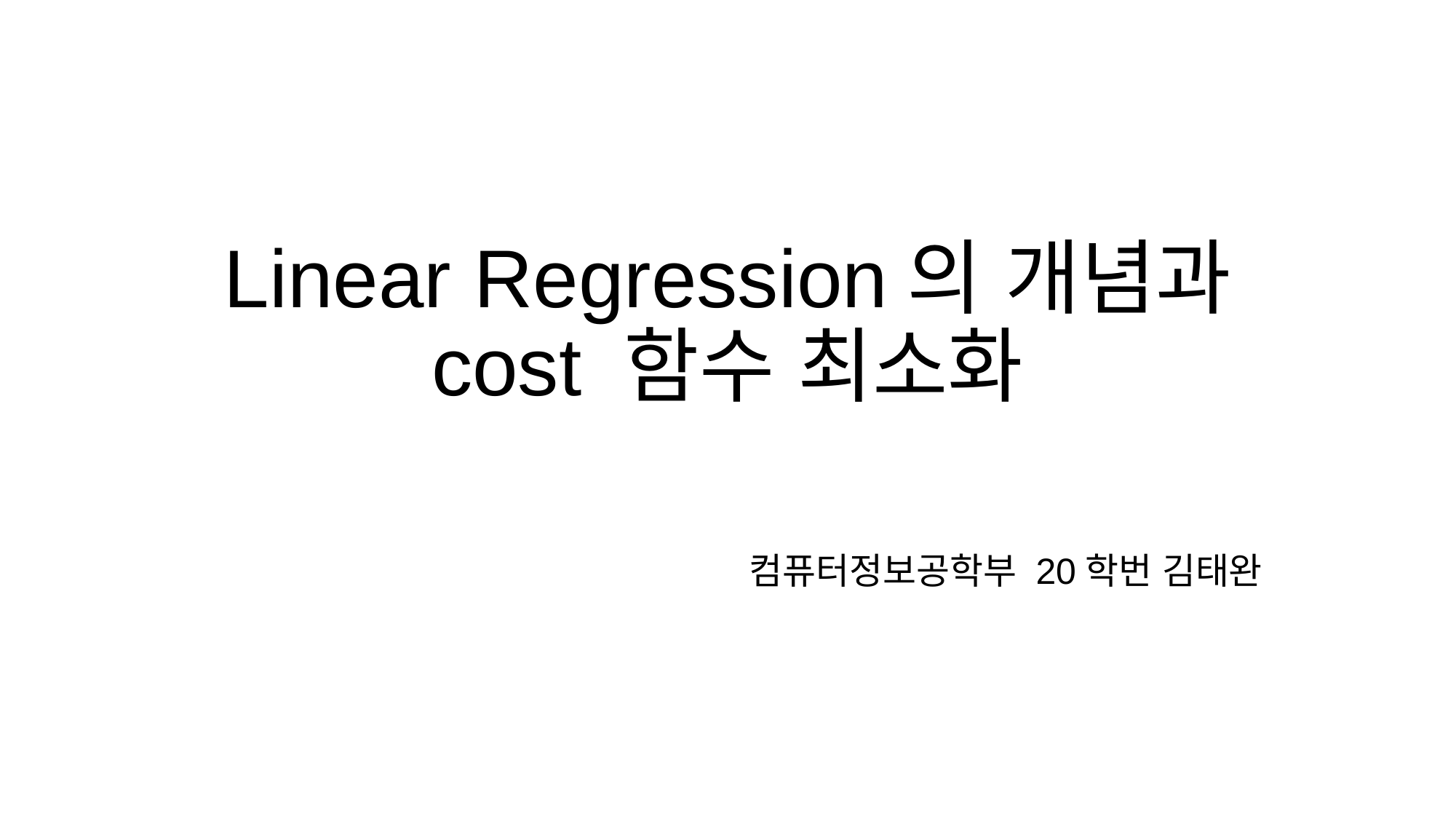

# Linear Regression의 개념과 cost 함수 최소화
컴퓨터정보공학부 20학번 김태완